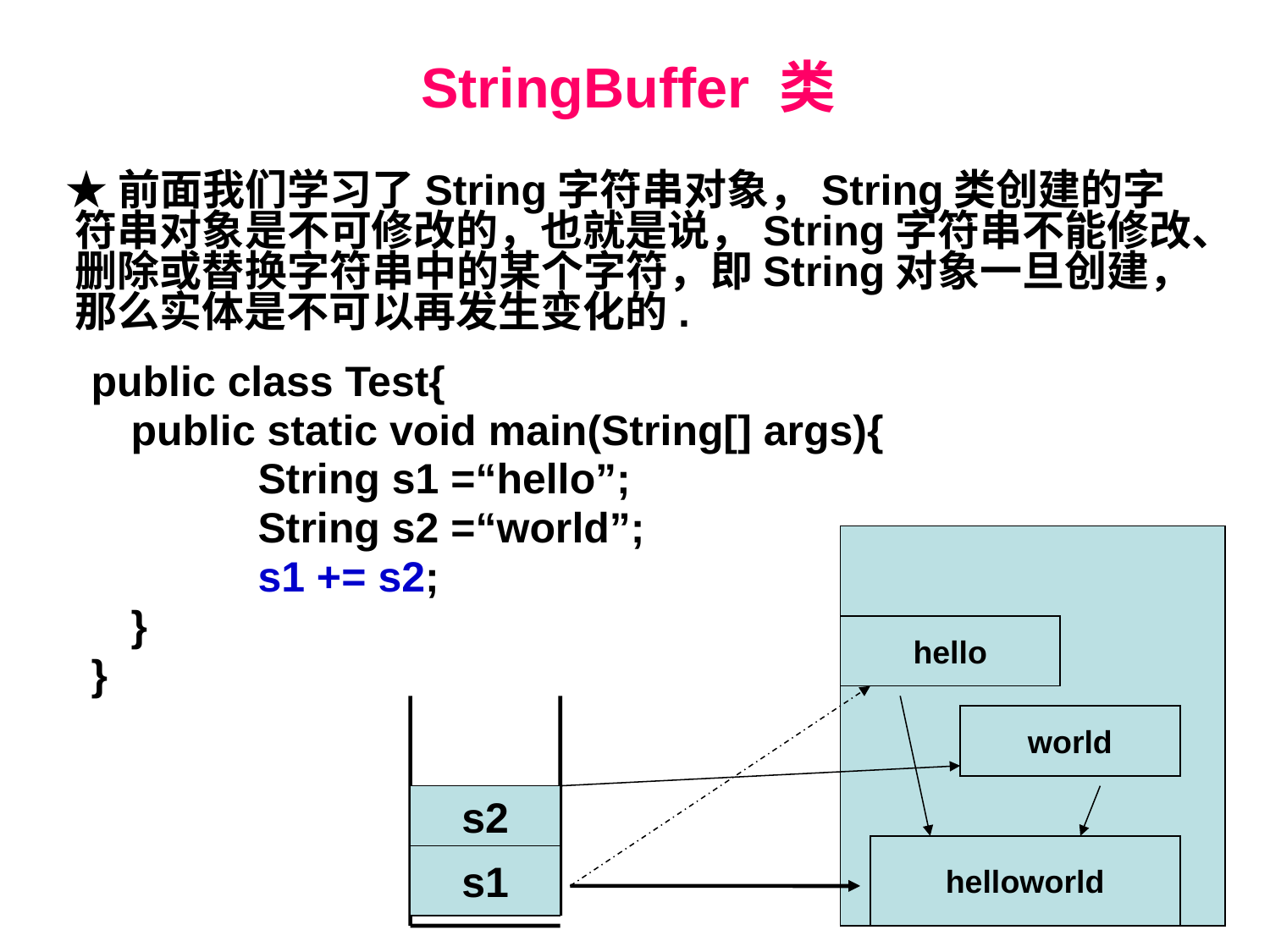

# StringBuffer 类
    ★前面我们学习了String字符串对象，String类创建的字符串对象是不可修改的，也就是说，String字符串不能修改、删除或替换字符串中的某个字符，即String对象一旦创建，那么实体是不可以再发生变化的.

public class Test{
	public static void main(String[] args){
		String s1 =“hello”;
		String s2 =“world”;
		s1 += s2;
	}
}

hello

world

s2

helloworld
s1